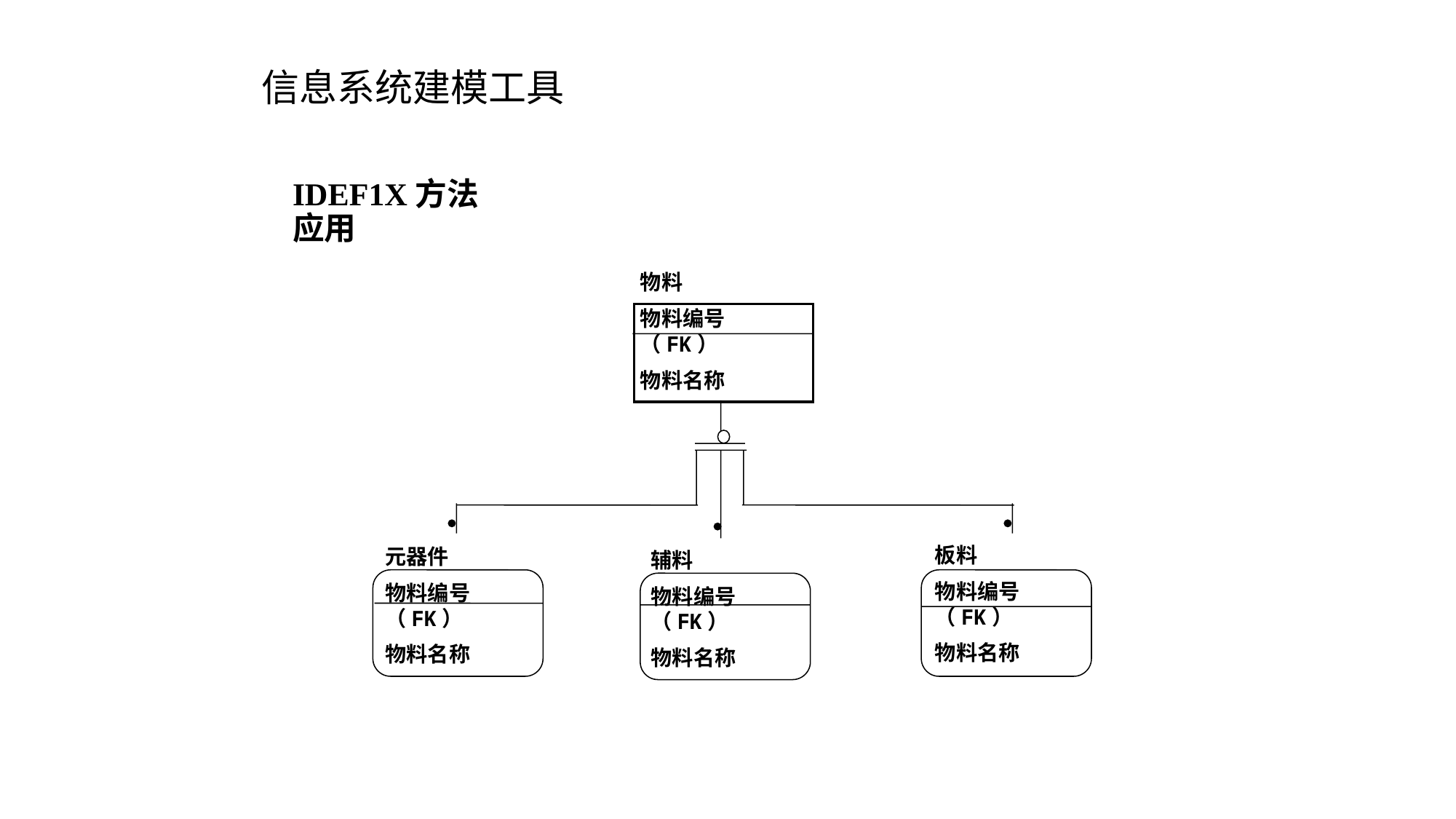

# 信息系统建模工具
IDEF1X方法
应用

物料
物料编号（FK）
物料名称

•
•

•
板料
物料编号（FK）
物料名称
元器件
物料编号（FK）
物料名称
辅料
物料编号（FK）
物料名称